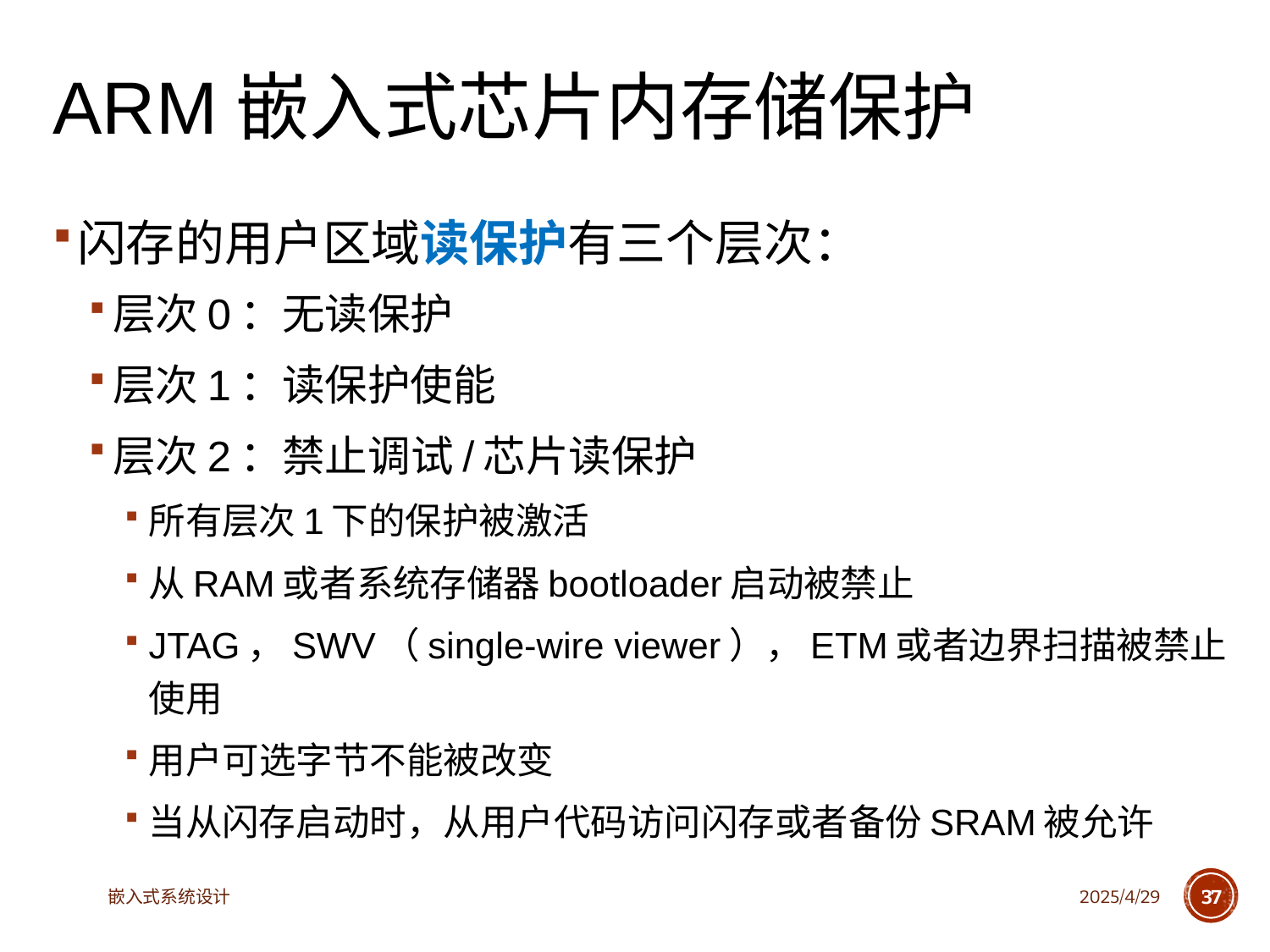

# ARM嵌入式芯片内存储保护
闪存的用户区域读保护有三个层次：
层次0：无读保护
层次1：读保护使能
层次2：禁止调试/芯片读保护
所有层次1下的保护被激活
从RAM或者系统存储器bootloader启动被禁止
JTAG，SWV（single-wire viewer），ETM或者边界扫描被禁止使用
用户可选字节不能被改变
当从闪存启动时，从用户代码访问闪存或者备份SRAM被允许
嵌入式系统设计
2025/4/29
37